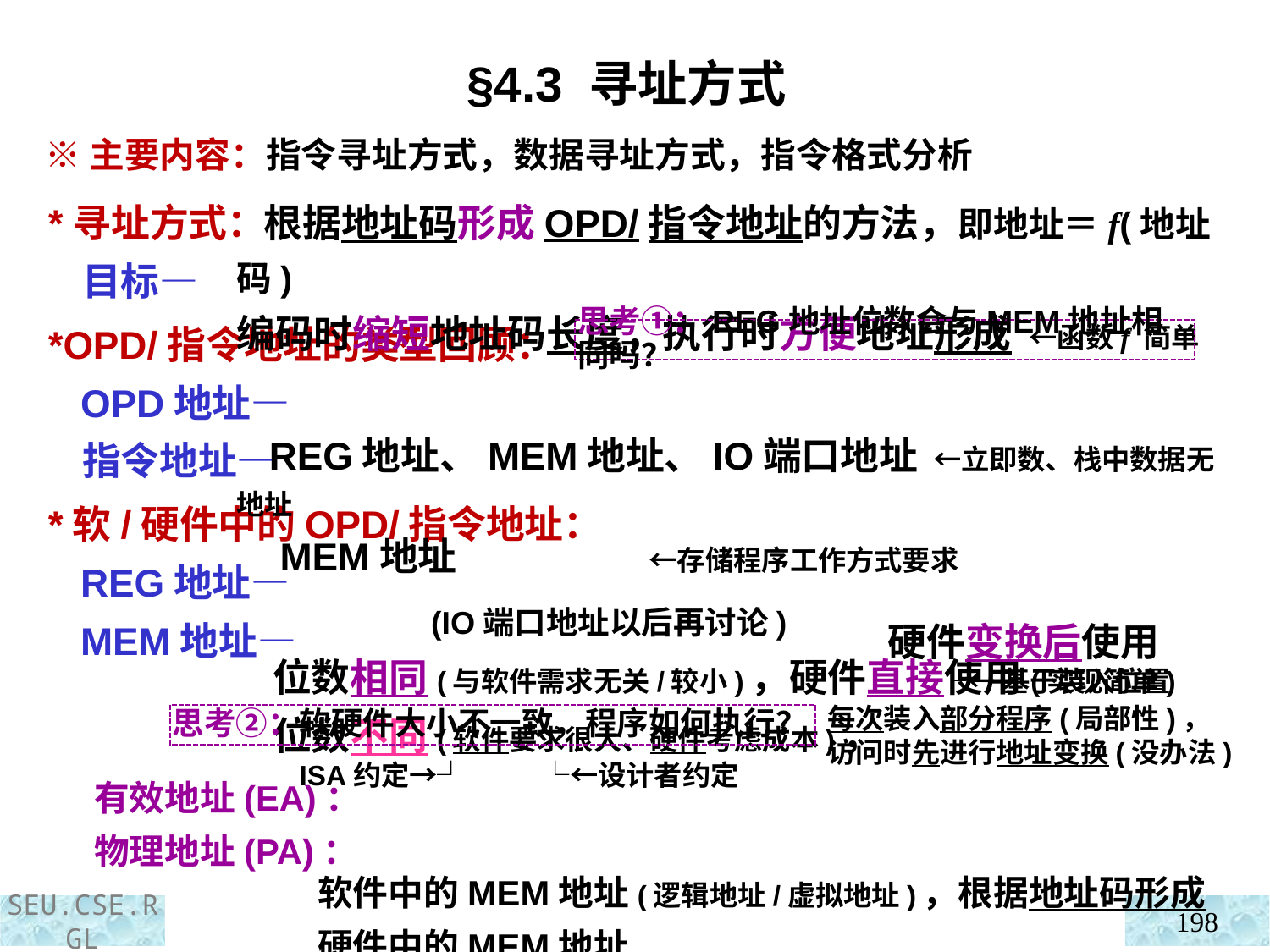

§4.3 寻址方式
 ※主要内容：指令寻址方式，数据寻址方式，指令格式分析
 *寻址方式：
    目标—
 *OPD/指令地址的类型回顾：
    OPD地址—
    指令地址—
 *软/硬件中的OPD/指令地址：
    REG地址—
    MEM地址—

      有效地址(EA)：
      物理地址(PA)：
  根据地址码形成OPD/指令地址的方法，即地址＝f(地址码)
编码时缩短地址码长度，执行时方便地址形成  ←函数f 简单

   REG地址、MEM地址、IO端口地址  ←立即数、栈中数据无地址
    MEM地址                      ←存储程序工作方式要求
                  (IO端口地址以后再讨论)
   位数相同(与软件需求无关/较小)，硬件直接使用(实现简单)
   位数不同(软件要求很大、硬件考虑成本)，
        ISA约定→┘            └←设计者约定

         软件中的MEM地址(逻辑地址/虚拟地址)，根据地址码形成
         硬件中的MEM地址
思考①：REG地址位数会与MEM地址相同吗？
硬件变换后使用
        └←基于装入位置
每次装入部分程序(局部性)，
访问时先进行地址变换(没办法)
思考②：软硬件大小不一致，程序如何执行？
198